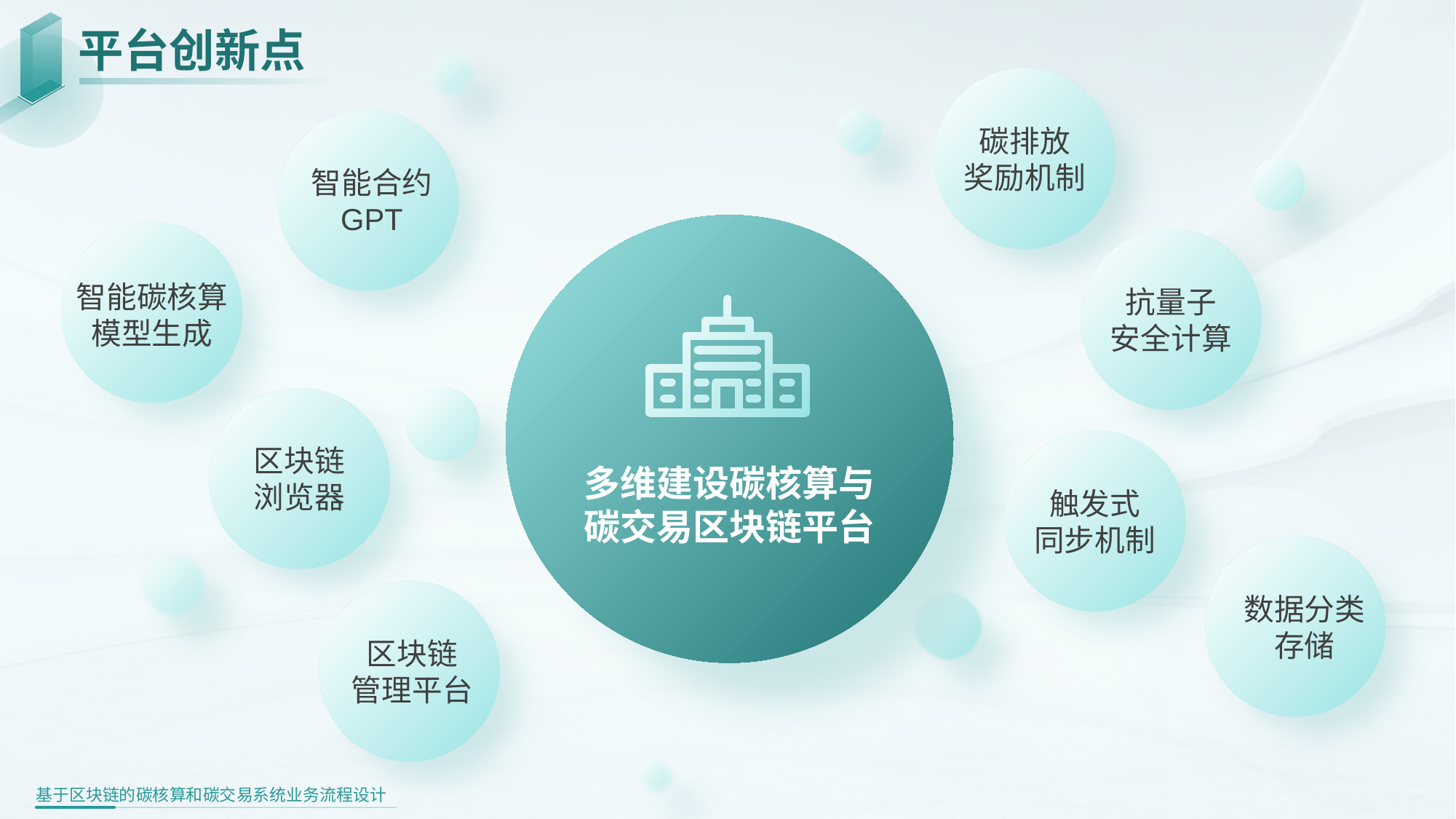

平台创新点

碳排放
奖励机制

智能合约
GPT

智能碳核算模型生成

抗量子
安全计算

区块链浏览器

触发式
同步机制
多维建设碳核算与
碳交易区块链平台

数据分类存储

区块链
管理平台